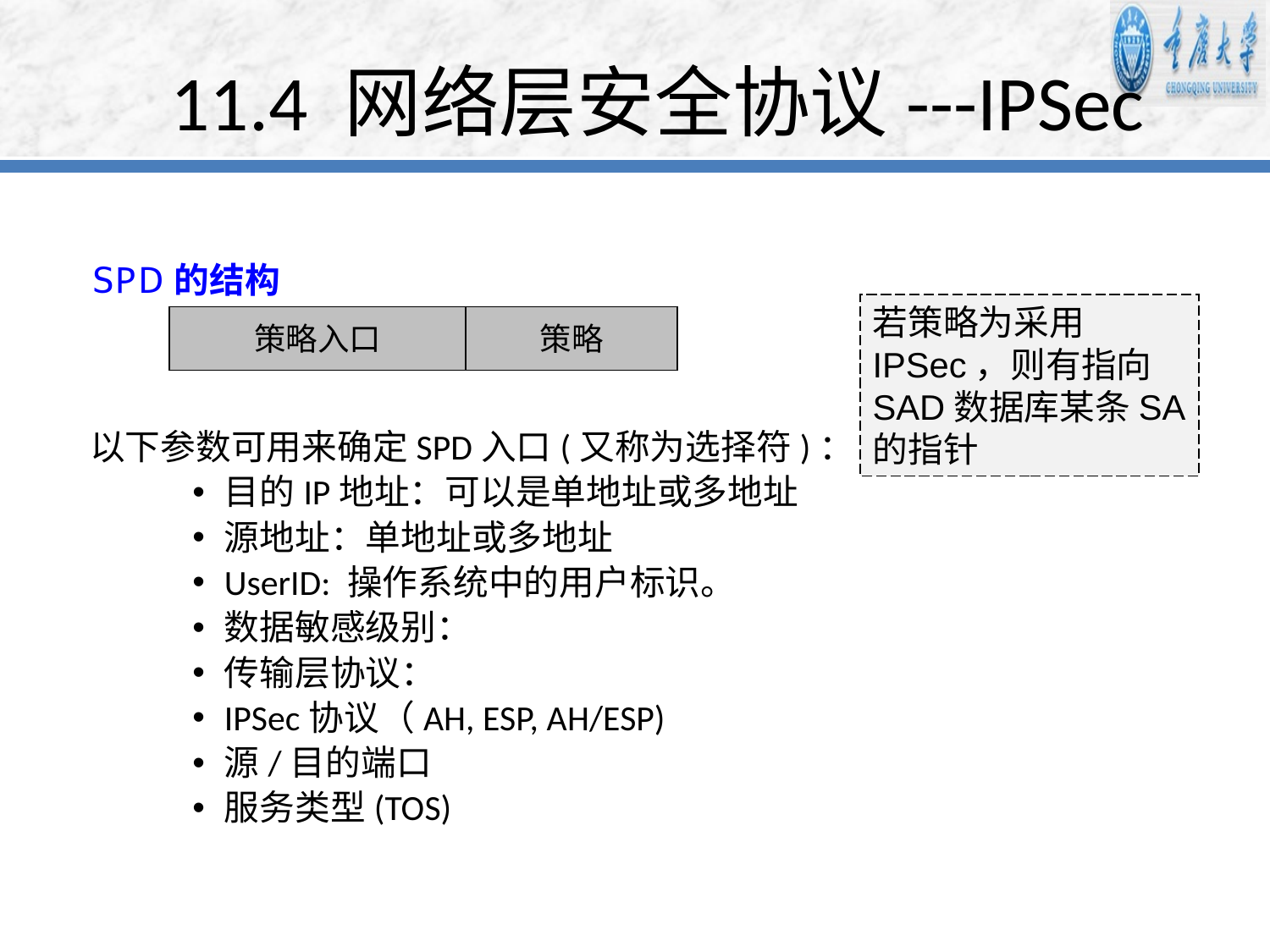

# 11.4 网络层安全协议---IPSec
SPD的结构
若策略为采用IPSec，则有指向SAD数据库某条SA的指针
策略入口
策略
  以下参数可用来确定SPD入口(又称为选择符)：
目的IP地址：可以是单地址或多地址
源地址：单地址或多地址
UserID: 操作系统中的用户标识。
数据敏感级别：
传输层协议：
IPSec协议（AH, ESP, AH/ESP)
源/目的端口
服务类型(TOS)